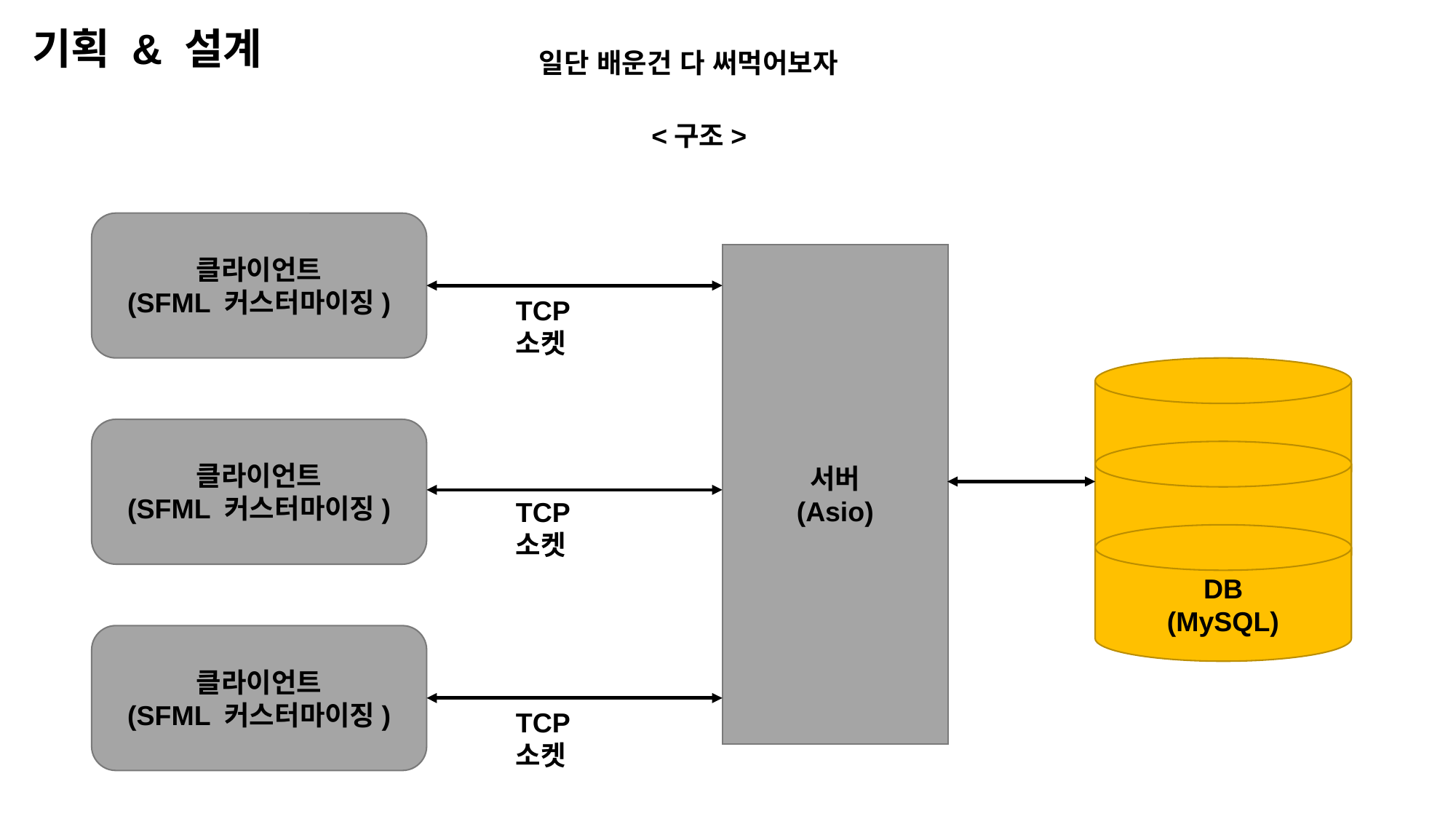

기획 & 설계
일단 배운건 다 써먹어보자
<구조>
클라이언트
(SFML 커스터마이징)
서버
(Asio)
TCP 소켓

클라이언트
(SFML 커스터마이징)

TCP 소켓
DB
(MySQL)
클라이언트
(SFML 커스터마이징)
TCP 소켓